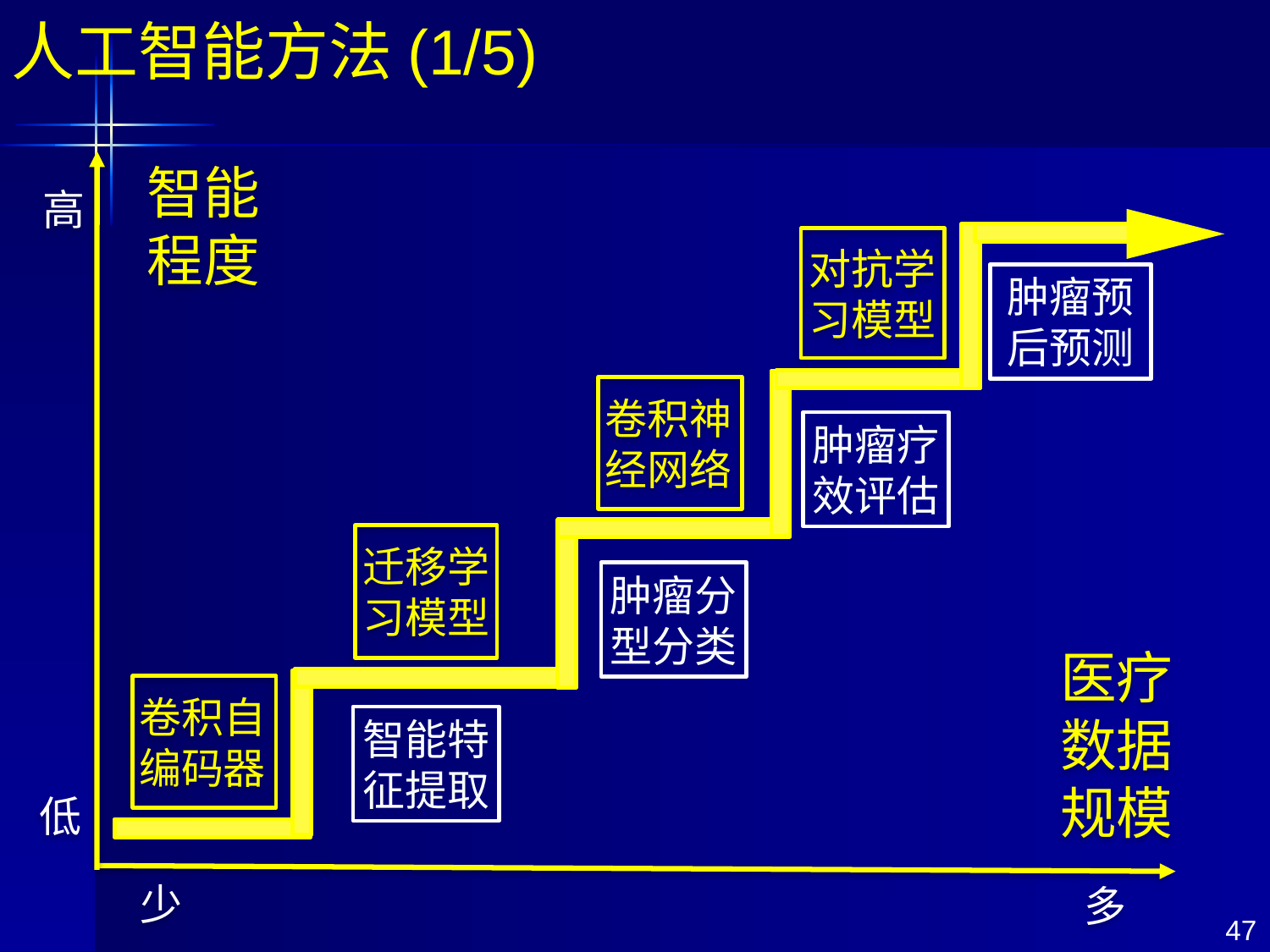

人工智能方法(1/5)

智能程度
高

对抗学习模型
肿瘤预后预测

卷积神经网络
肿瘤疗效评估

迁移学习模型
肿瘤分型分类
医疗
数据
规模

卷积自编码器
智能特征提取
低

少
多